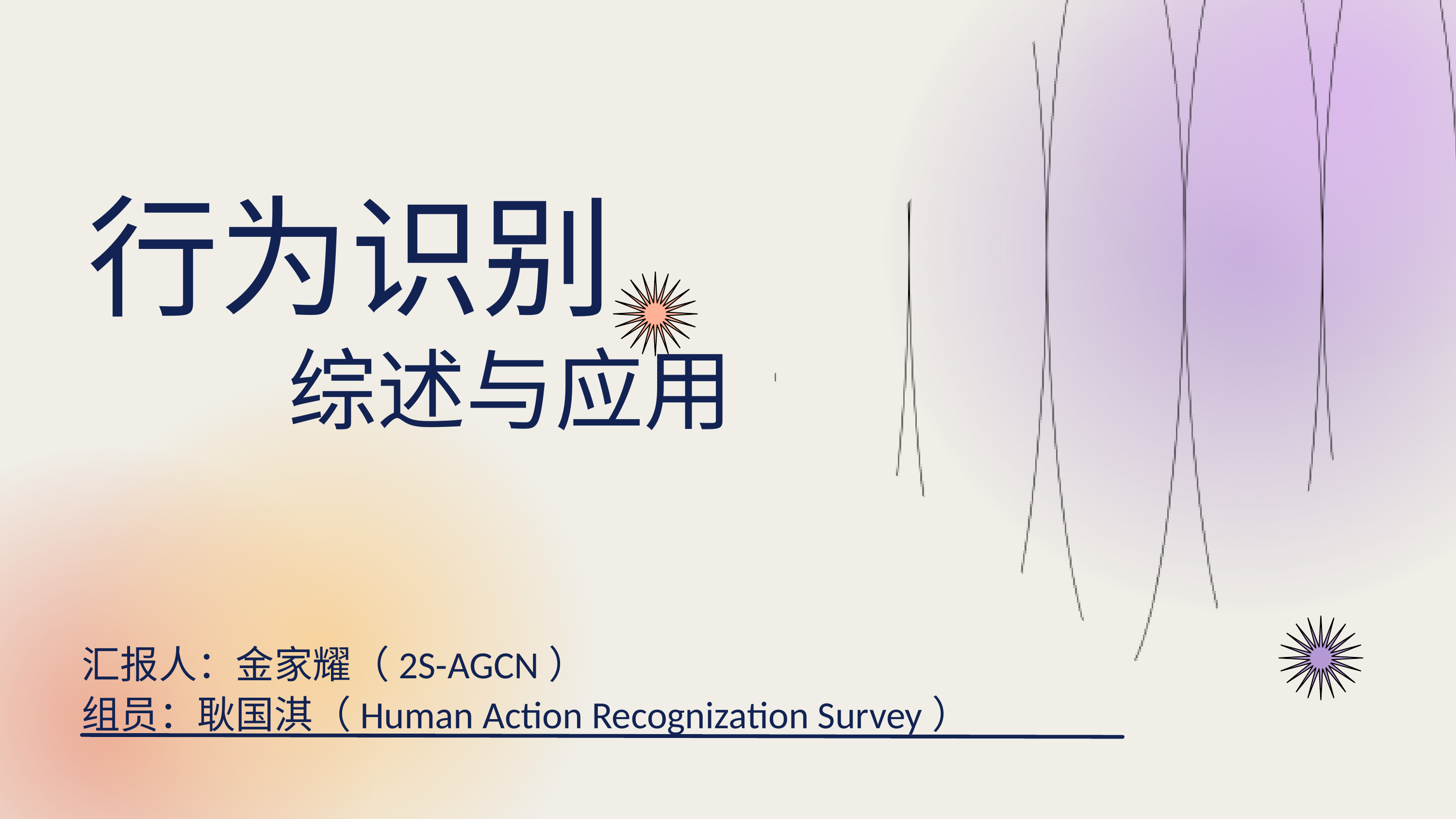

行为识别
         综述与应用

汇报人：金家耀（2S-AGCN）
组员：耿国淇（Human Action Recognization Survey）